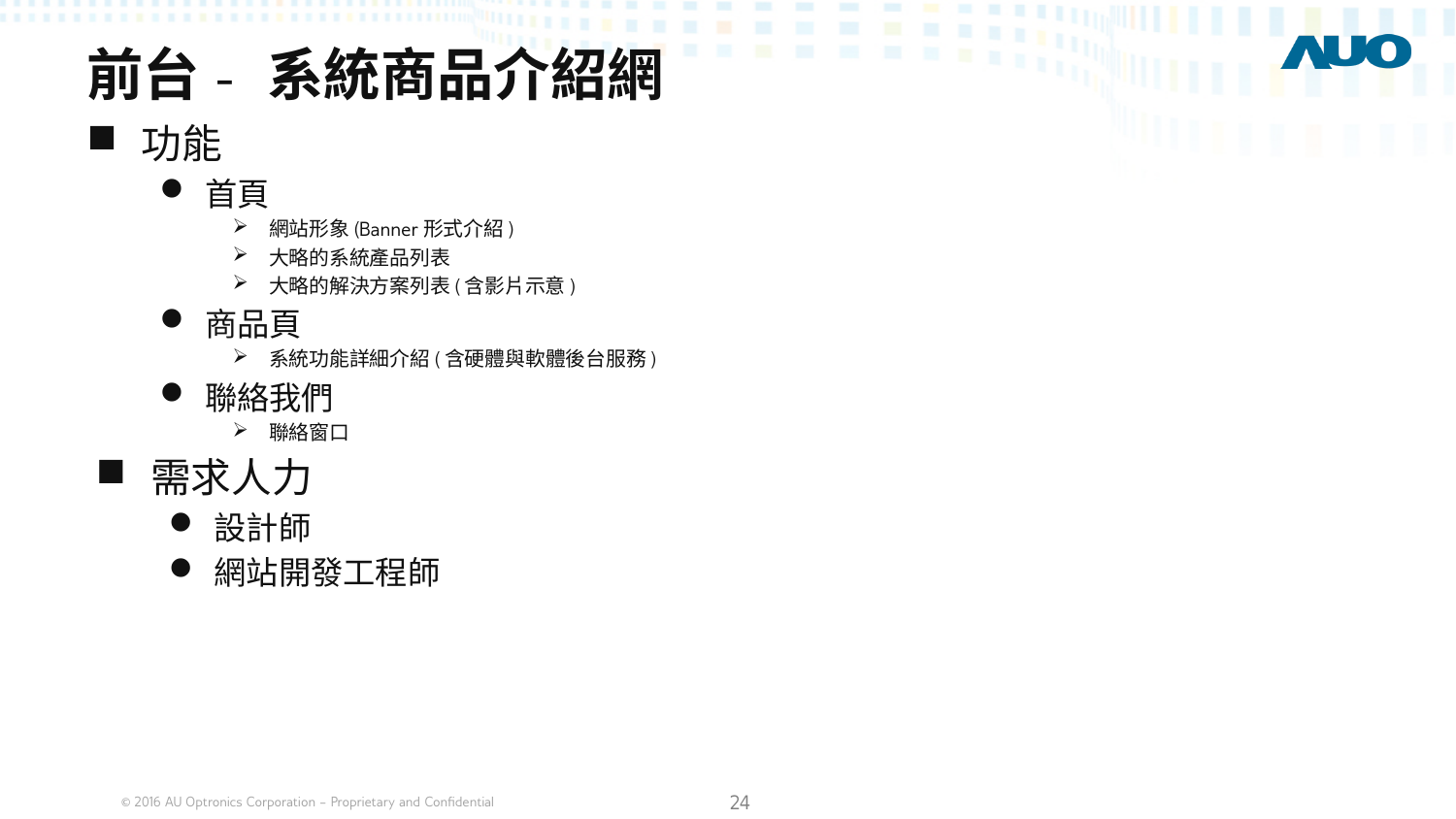

# 前台- 系統商品介紹網
功能
首頁
網站形象(Banner形式介紹)
大略的系統產品列表
大略的解決方案列表(含影片示意)
商品頁
系統功能詳細介紹(含硬體與軟體後台服務)
聯絡我們
聯絡窗口
需求人力
設計師
網站開發工程師